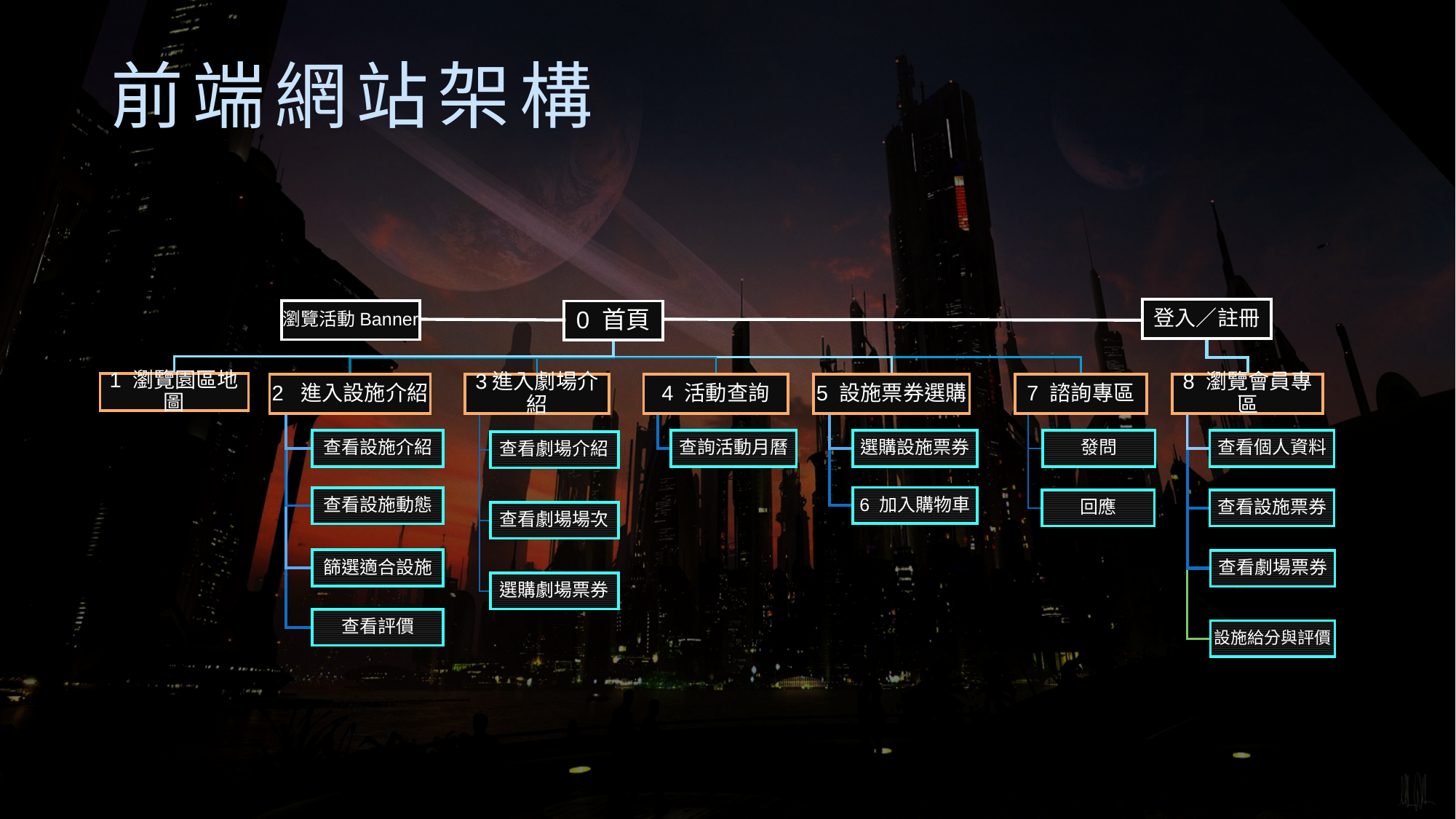

# 前端網站架構
瀏覽活動Banner
0 首頁
1 瀏覽園區地圖
2  進入設施介紹
查看設施介紹
查看設施動態
篩選適合設施
查看評價
3進入劇場介紹
查看劇場介紹
查看劇場場次
選購劇場票券
4 活動查詢
查詢活動月曆
5 設施票券選購
選購設施票券
6 加入購物車
7 諮詢專區
發問
回應
登入／註冊
8 瀏覽會員專區
查看個人資料
查看設施票券
查看劇場票券
設施給分與評價